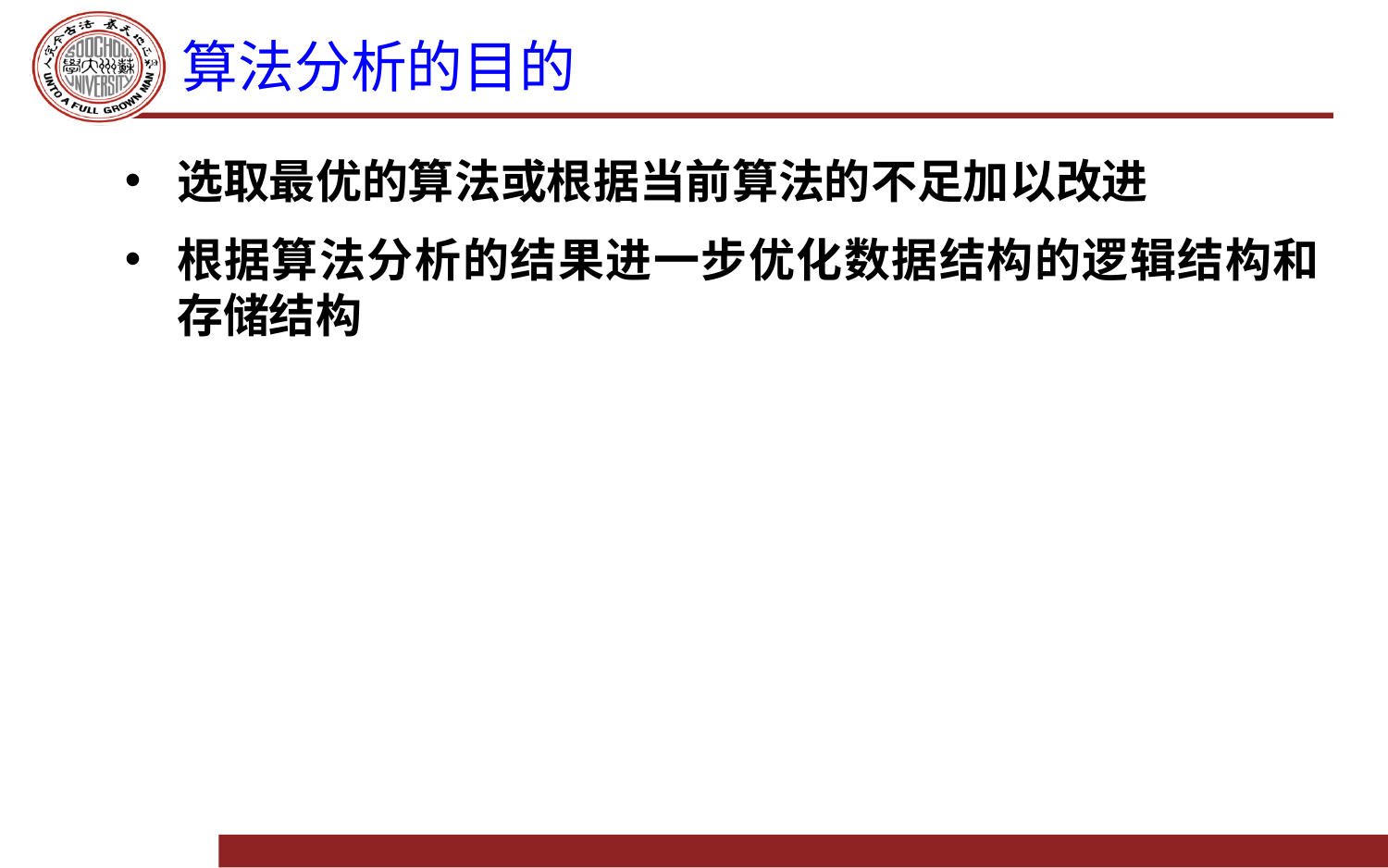

# 算法分析的目的
选取最优的算法或根据当前算法的不足加以改进
根据算法分析的结果进一步优化数据结构的逻辑结构和存储结构